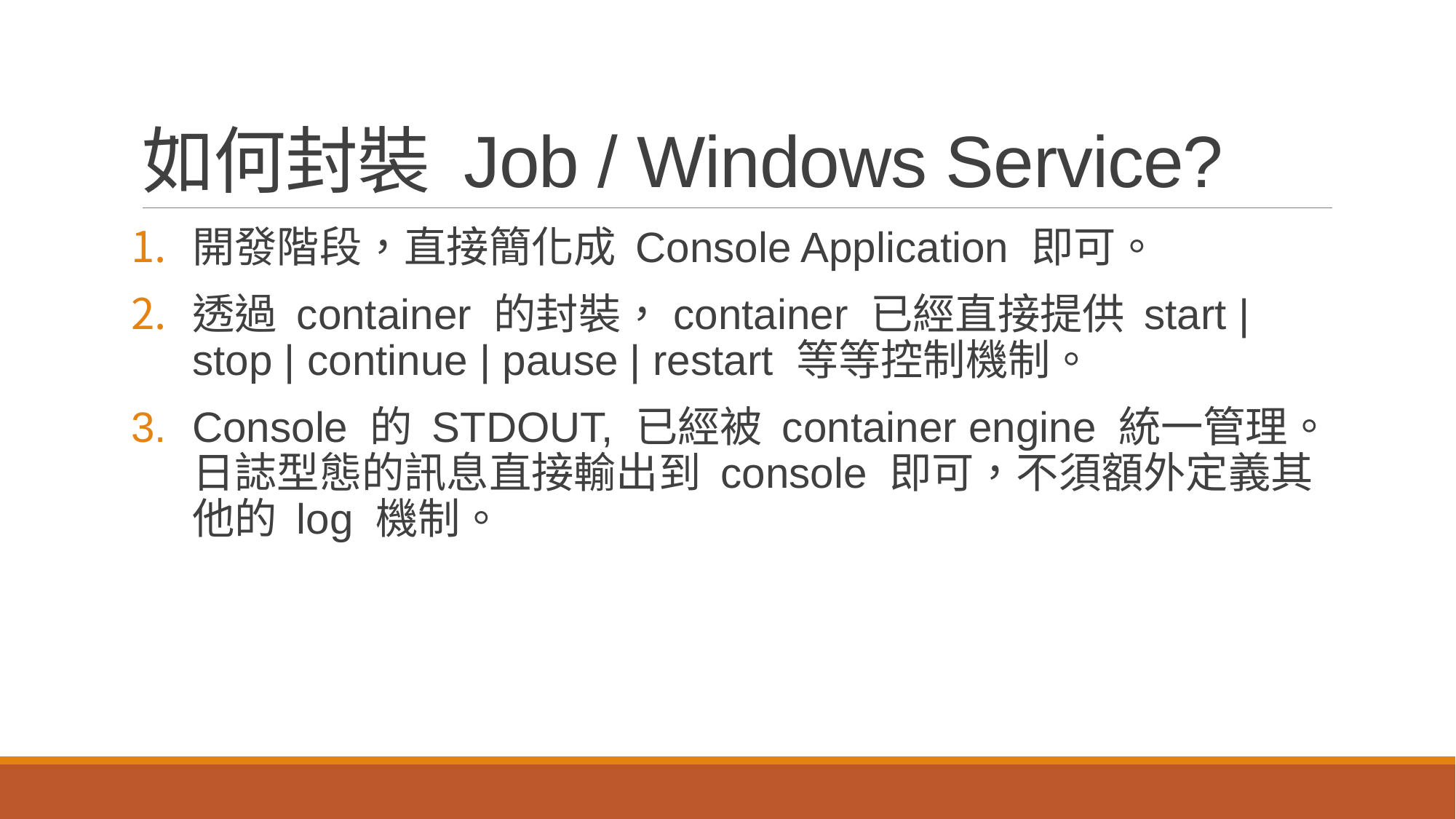

# 如何封裝 Job / Windows Service?
開發階段，直接簡化成 Console Application 即可。
透過 container 的封裝，container 已經直接提供 start | stop | continue | pause | restart 等等控制機制。
Console 的 STDOUT, 已經被 container engine 統一管理。日誌型態的訊息直接輸出到 console 即可，不須額外定義其他的 log 機制。